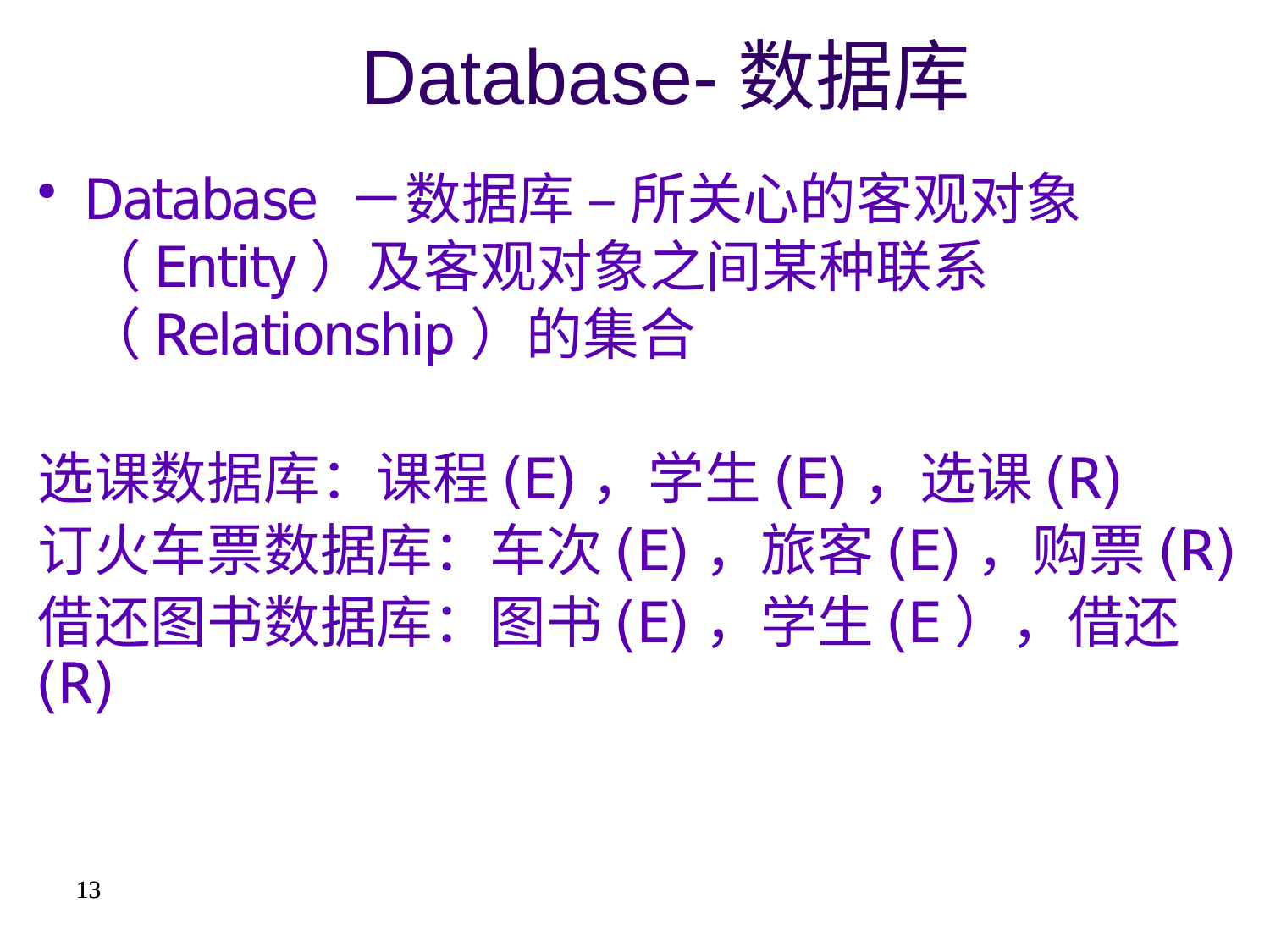

# Database-数据库
Database －数据库 – 所关心的客观对象（Entity）及客观对象之间某种联系（Relationship）的集合

选课数据库：课程(E)，学生(E)，选课(R)
订火车票数据库：车次(E)，旅客(E)，购票(R)
借还图书数据库：图书(E)，学生(E），借还(R)

13
13